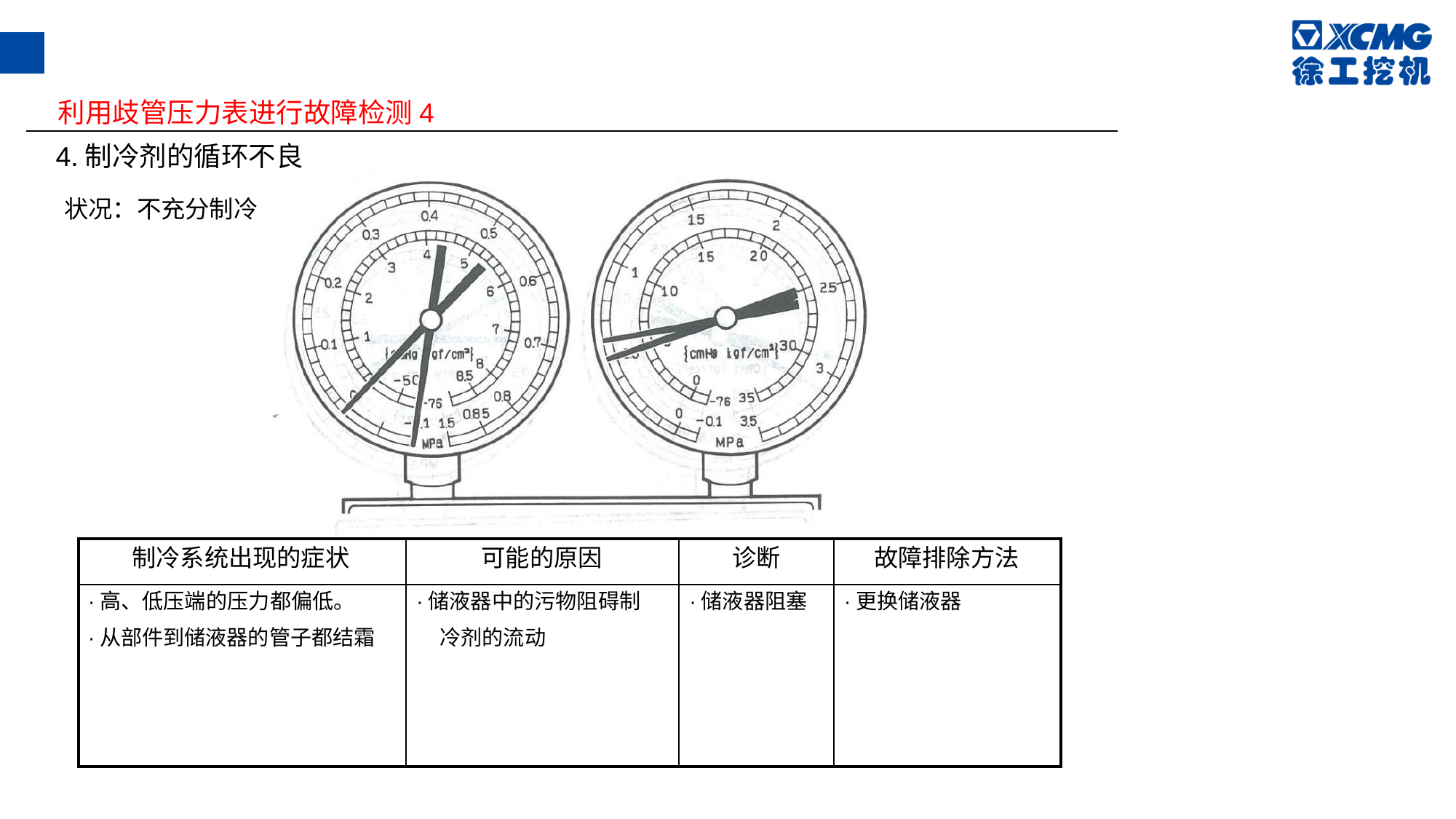

利用歧管压力表进行故障检测4

4.制冷剂的循环不良

状况：不充分制冷
| 制冷系统出现的症状 | 可能的原因 | 诊断 | 故障排除方法 |
| --- | --- | --- | --- |
| ·高、低压端的压力都偏低。 ·从部件到储液器的管子都结霜 | ·储液器中的污物阻碍制 冷剂的流动 | ·储液器阻塞 | ·更换储液器 |